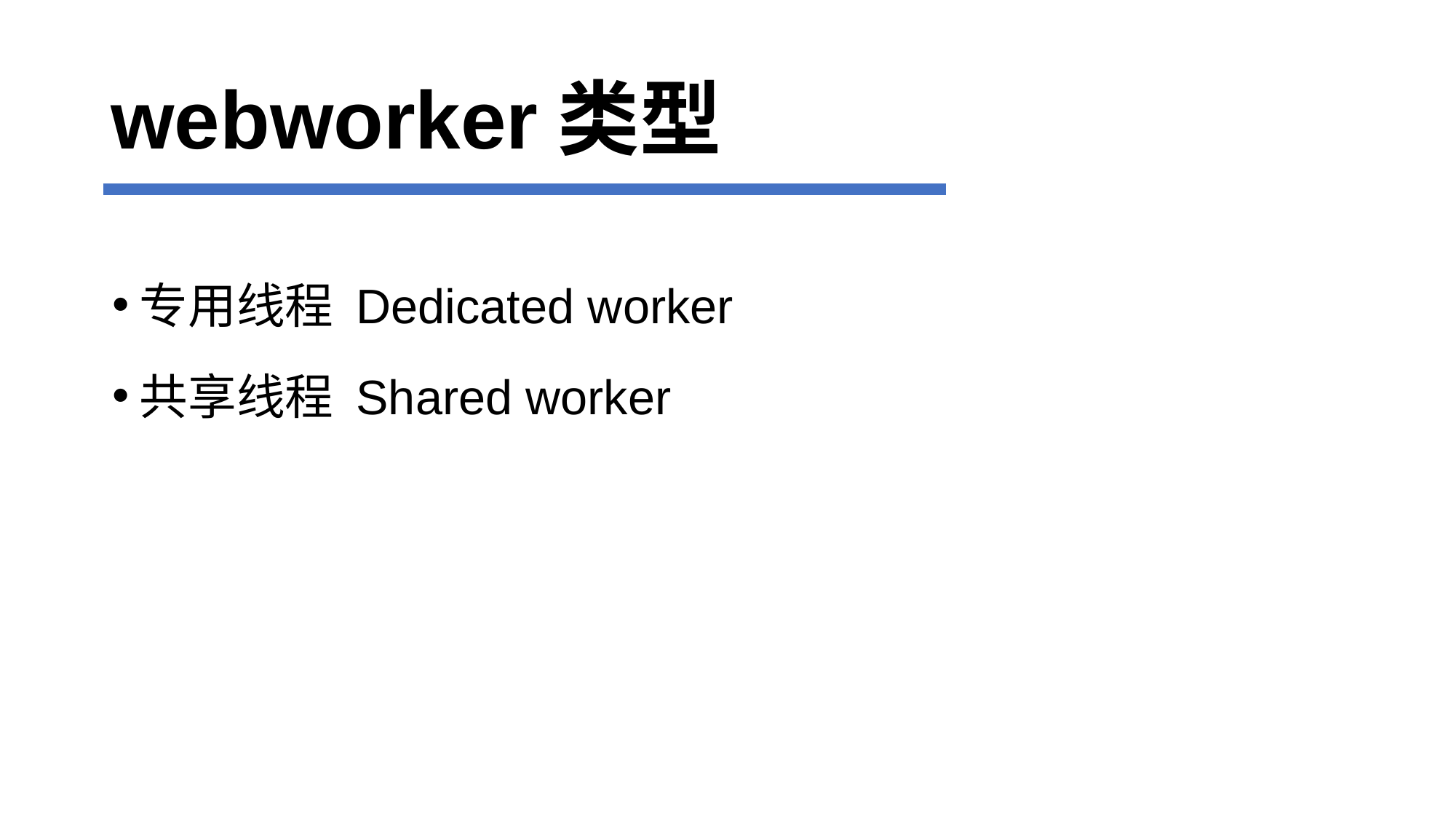

# webworker类型
专用线程 Dedicated worker
共享线程 Shared worker